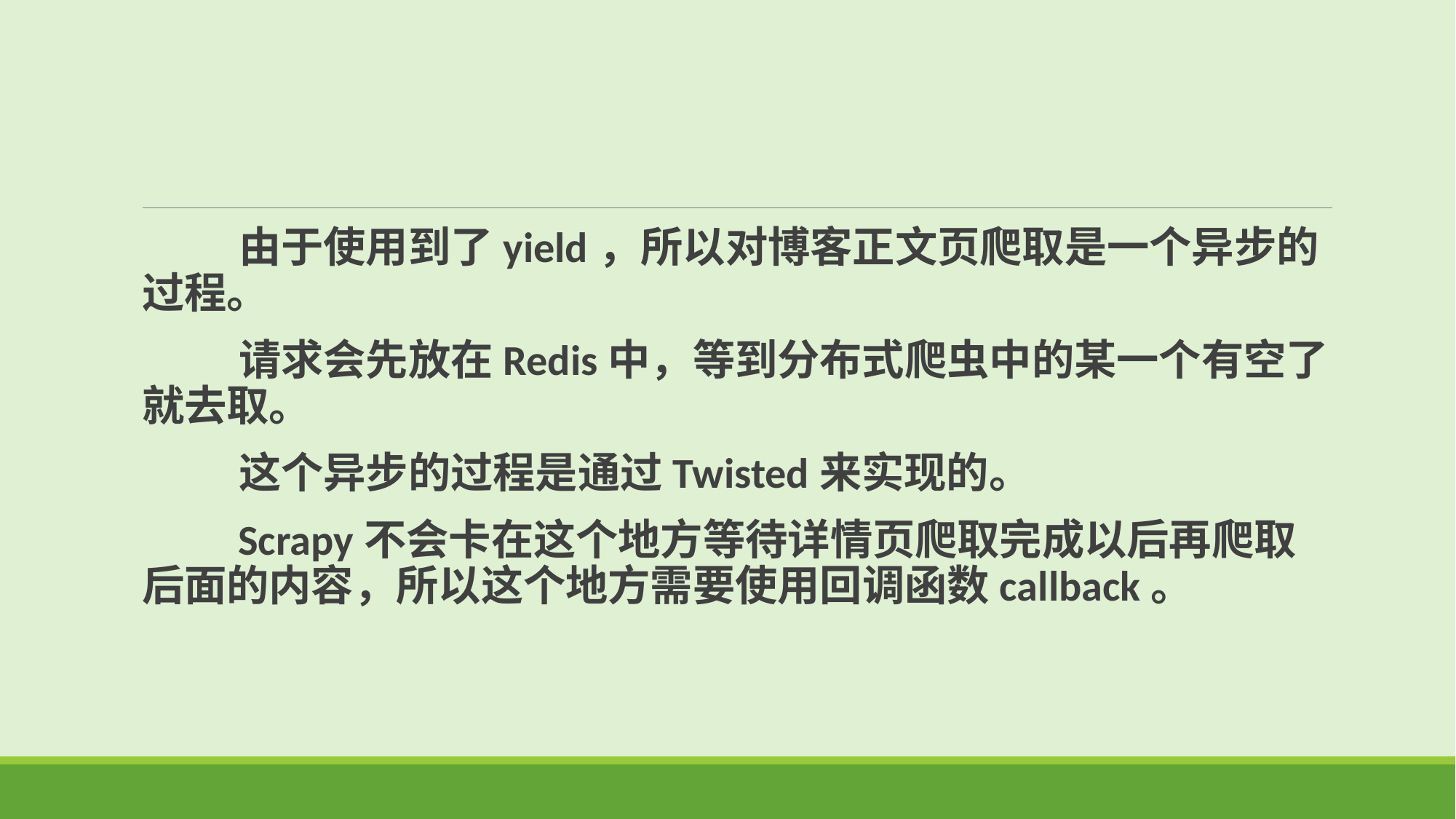

由于使用到了yield，所以对博客正文页爬取是一个异步的过程。
         请求会先放在Redis中，等到分布式爬虫中的某一个有空了就去取。
         这个异步的过程是通过Twisted来实现的。
          Scrapy不会卡在这个地方等待详情页爬取完成以后再爬取后面的内容，所以这个地方需要使用回调函数callback。